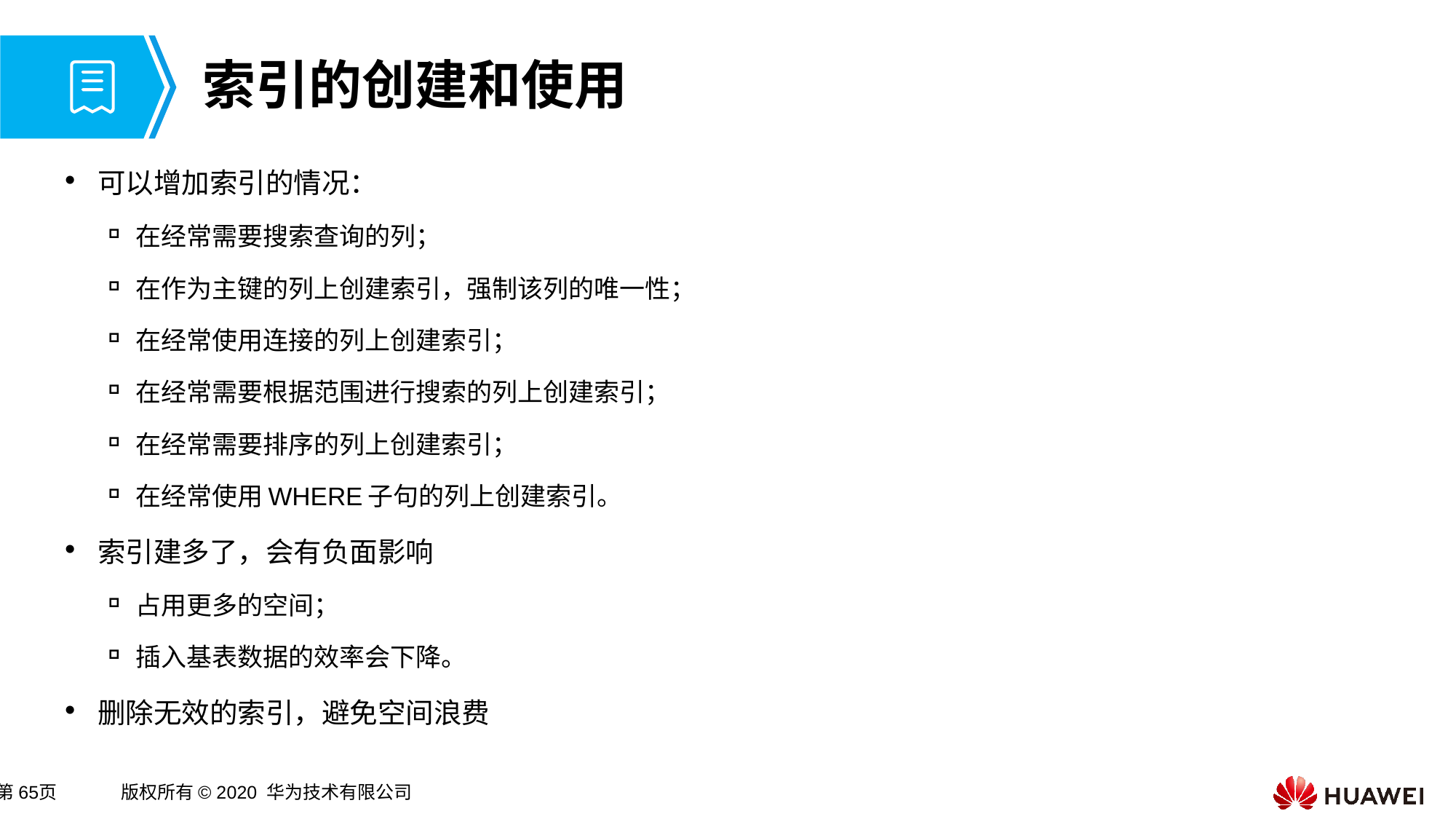

# 索引的创建和使用
可以增加索引的情况：
在经常需要搜索查询的列；
在作为主键的列上创建索引，强制该列的唯一性；
在经常使用连接的列上创建索引；
在经常需要根据范围进行搜索的列上创建索引；
在经常需要排序的列上创建索引；
在经常使用WHERE子句的列上创建索引。
索引建多了，会有负面影响
占用更多的空间；
插入基表数据的效率会下降。
删除无效的索引，避免空间浪费